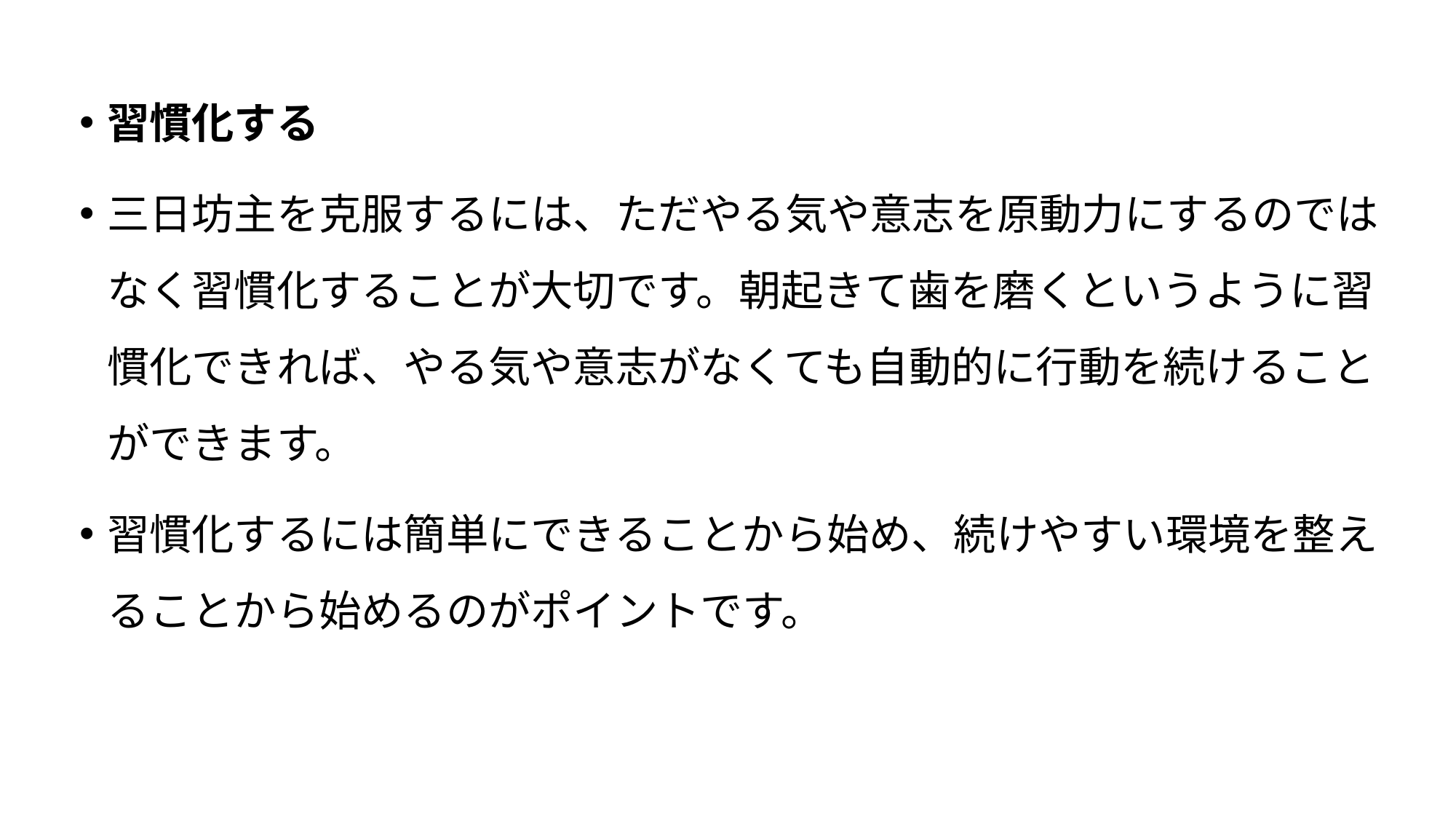

習慣化する
三日坊主を克服するには、ただやる気や意志を原動力にするのではなく習慣化することが大切です。朝起きて歯を磨くというように習慣化できれば、やる気や意志がなくても自動的に行動を続けることができます。
習慣化するには簡単にできることから始め、続けやすい環境を整えることから始めるのがポイントです。